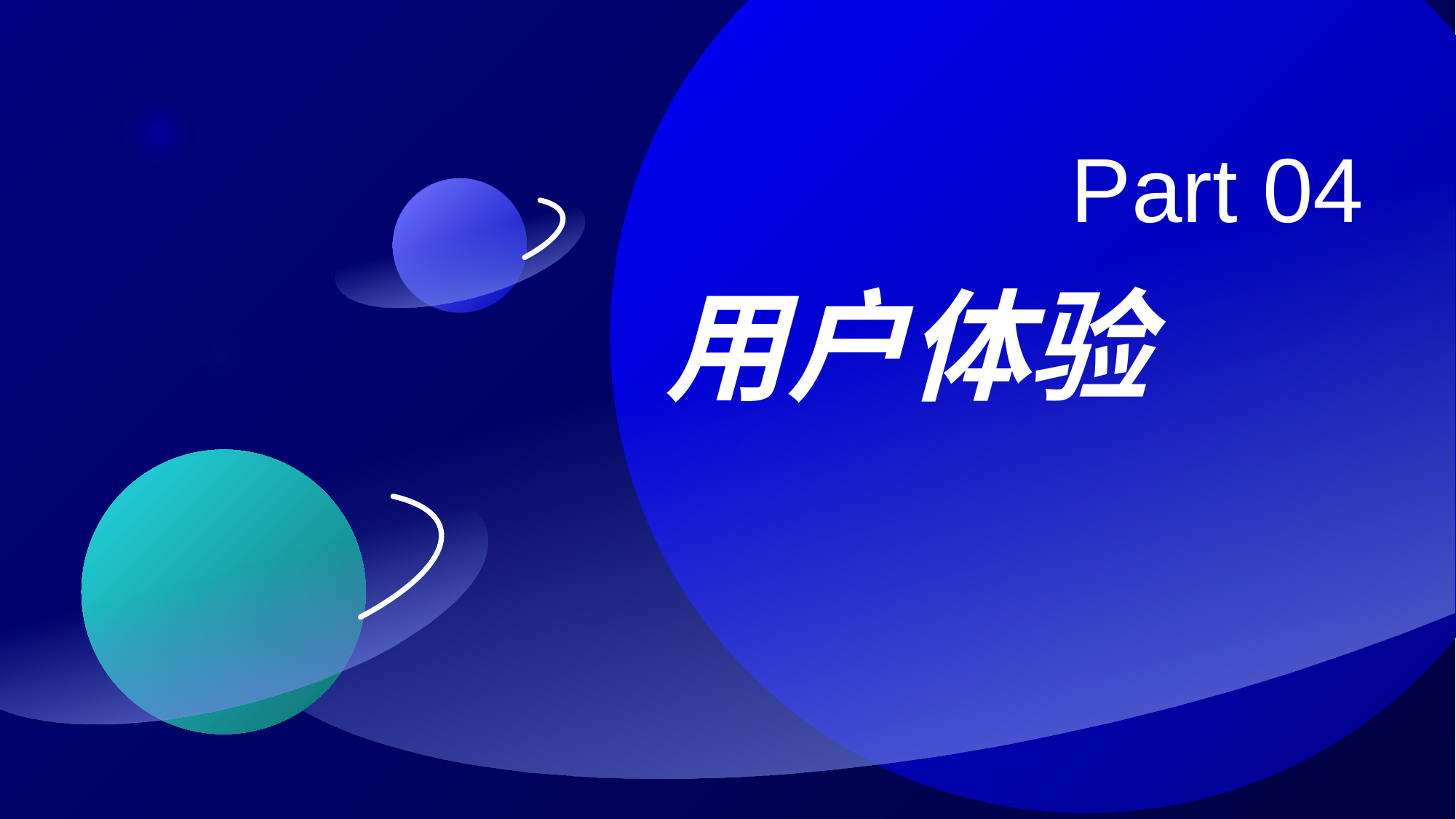

Part 04

用户体验

超大内存
硬核处理器

超宽屏幕
纳米芯片

超级轻薄
多屏协同